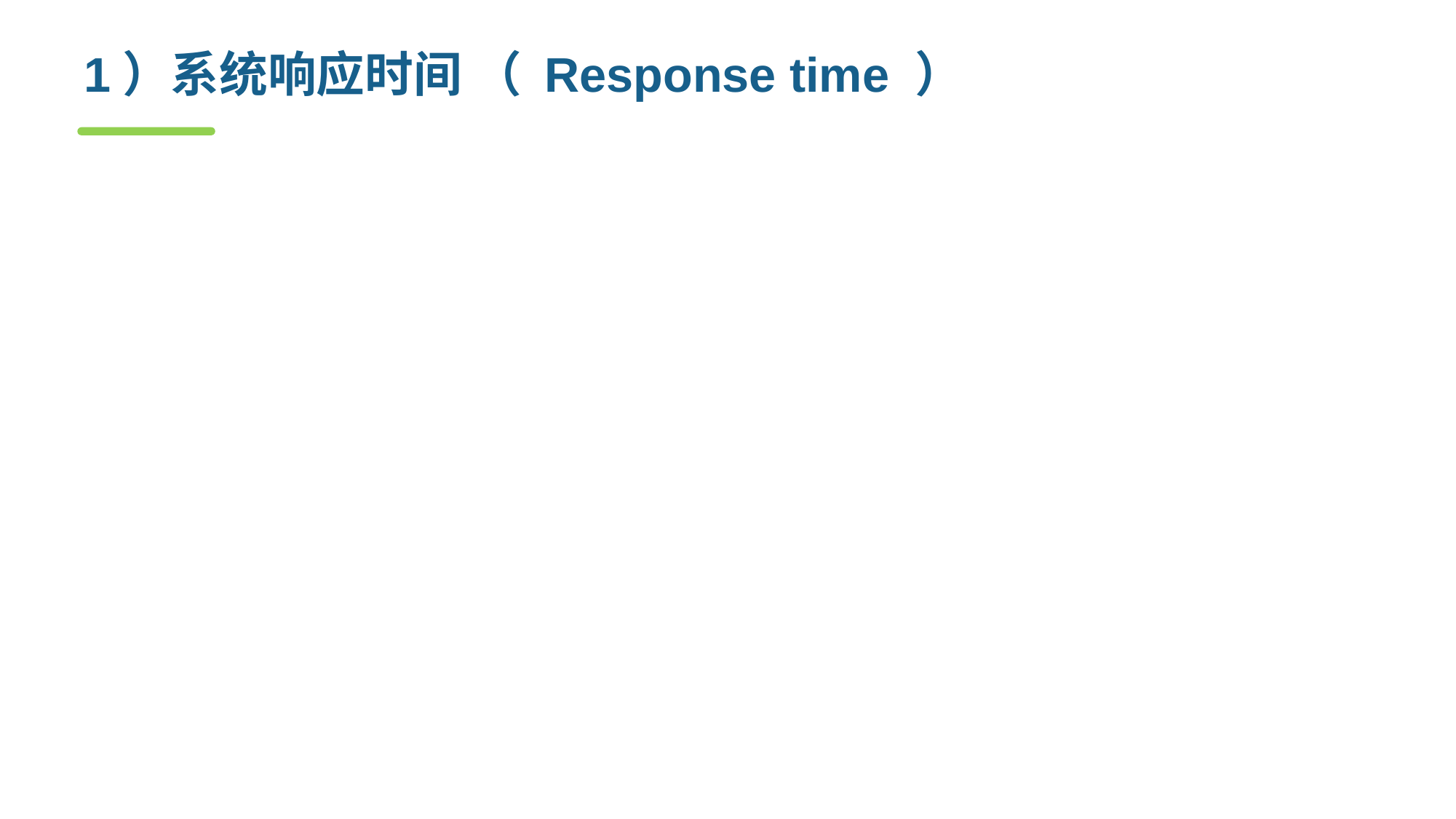

# 1）系统响应时间 （ Response time ）
系统响应时间指从用户执行某个控制动作（如按回车键或点鼠标）到软件作出响应（期望的输出或动作）的时间。
时间长度：系统响应时间长会使用户感到不安和沮丧。人的一般容忍度为15秒。
可变性：稳定的响应时间（如1秒）比不定的响应时间（如0.1秒到2.5秒）要好。用户往往比较敏感，总是关心界面背后是否发生了异常。
42